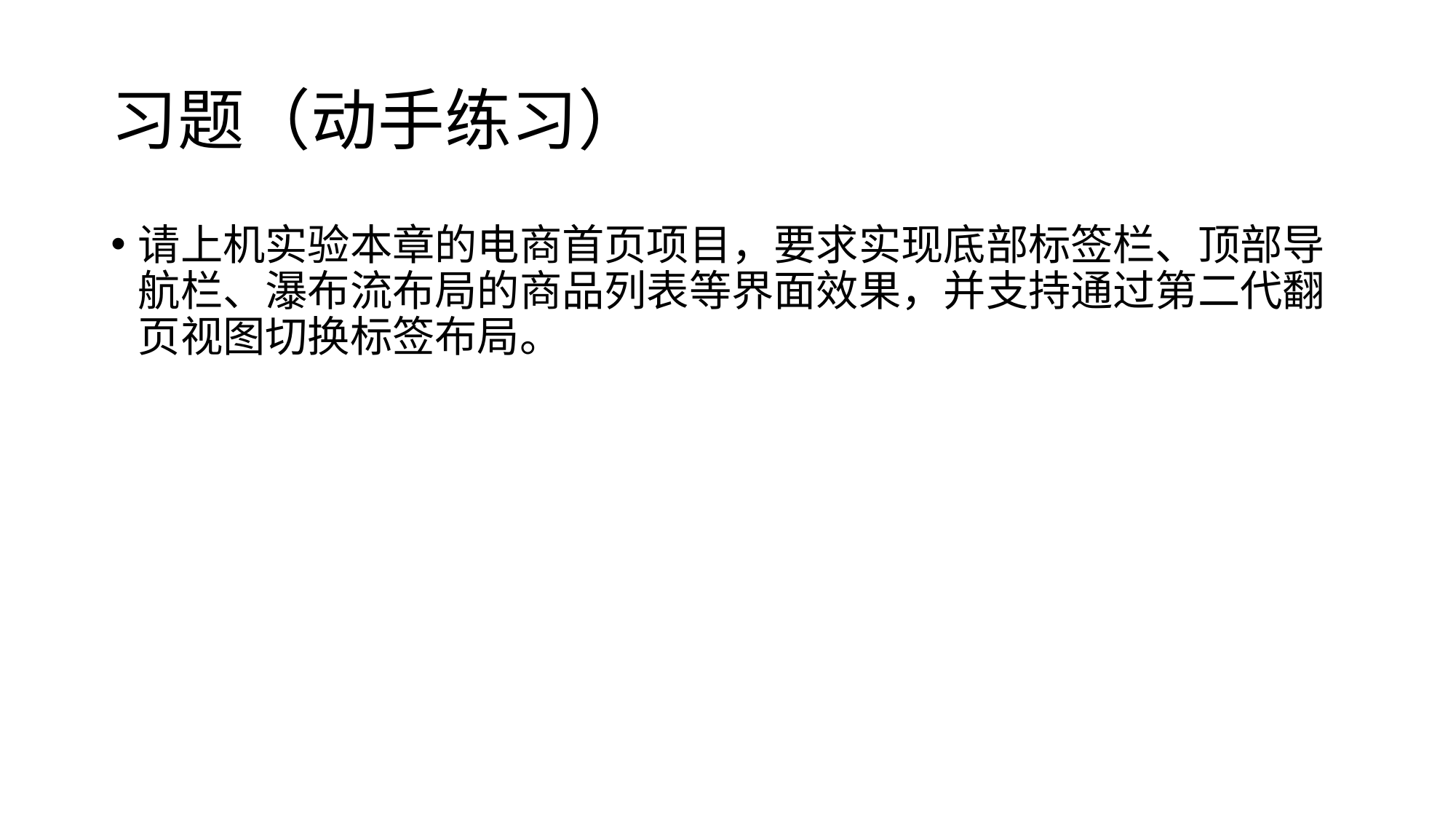

# 习题（动手练习）
请上机实验本章的电商首页项目，要求实现底部标签栏、顶部导航栏、瀑布流布局的商品列表等界面效果，并支持通过第二代翻页视图切换标签布局。